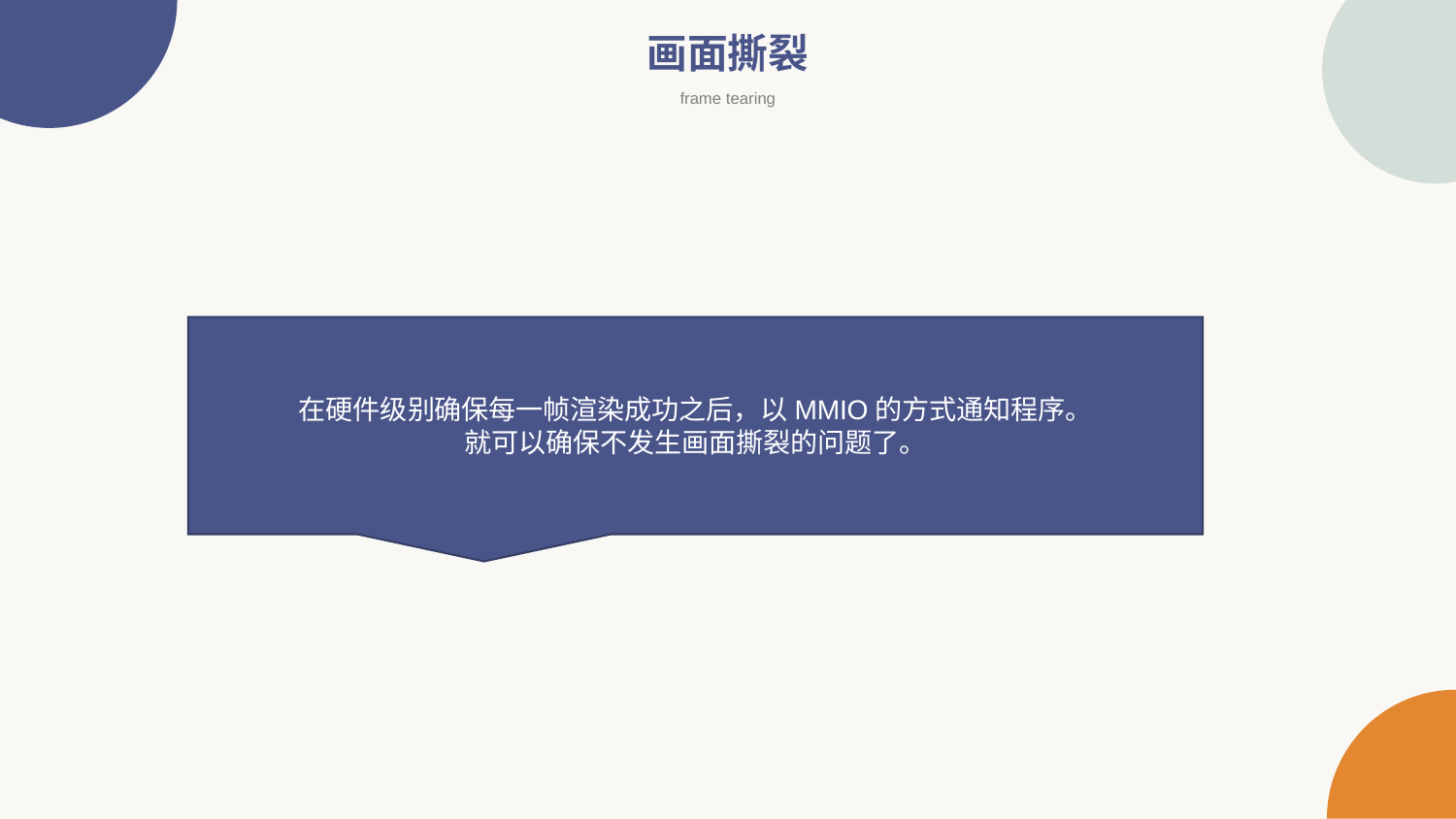

画面撕裂
frame tearing
在硬件级别确保每一帧渲染成功之后，以MMIO的方式通知程序。
就可以确保不发生画面撕裂的问题了。